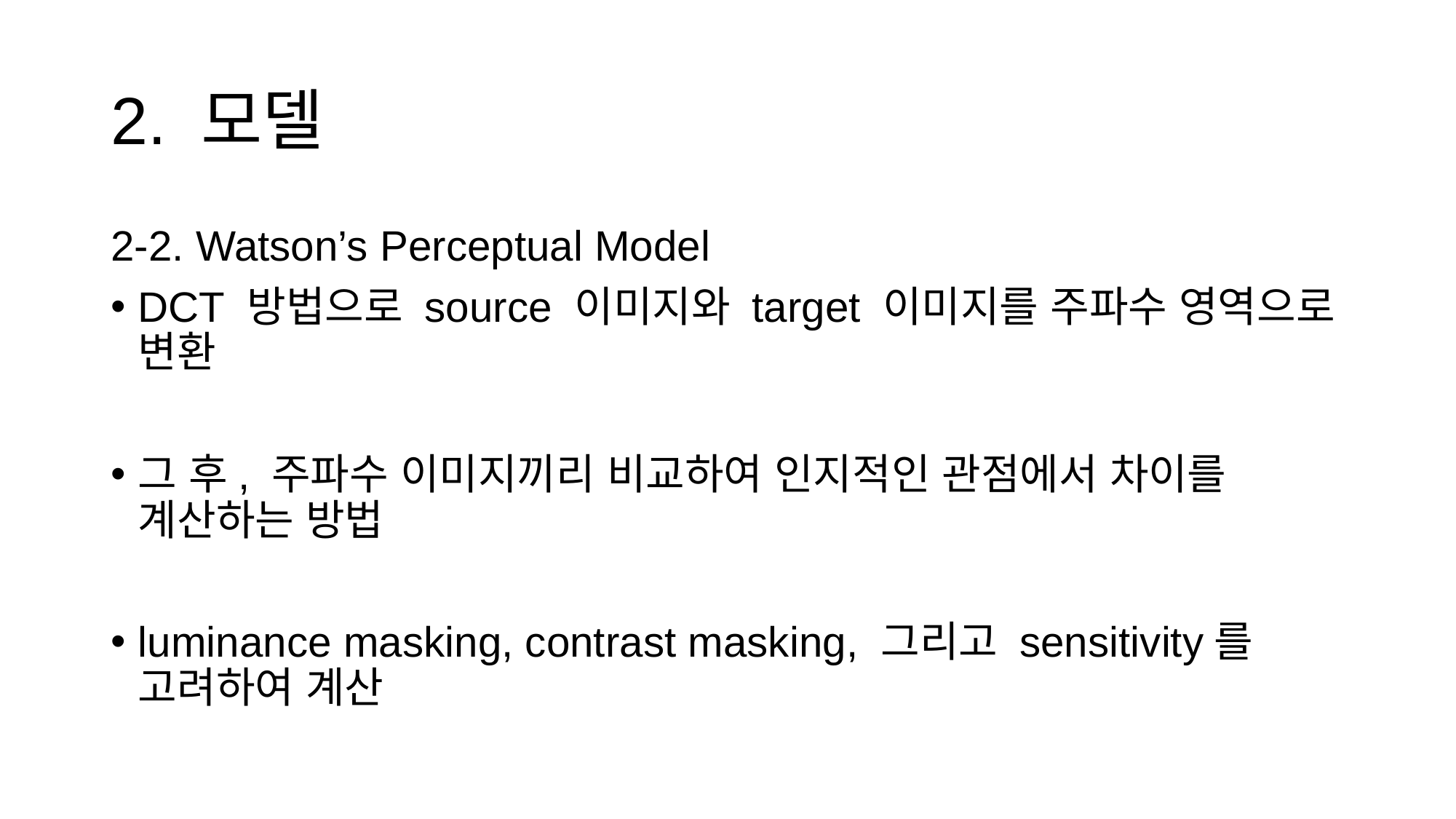

# 2. 모델
2-2. Watson’s Perceptual Model
DCT 방법으로 source 이미지와 target 이미지를 주파수 영역으로 변환

그 후, 주파수 이미지끼리 비교하여 인지적인 관점에서 차이를 계산하는 방법

luminance masking, contrast masking, 그리고 sensitivity를 고려하여 계산